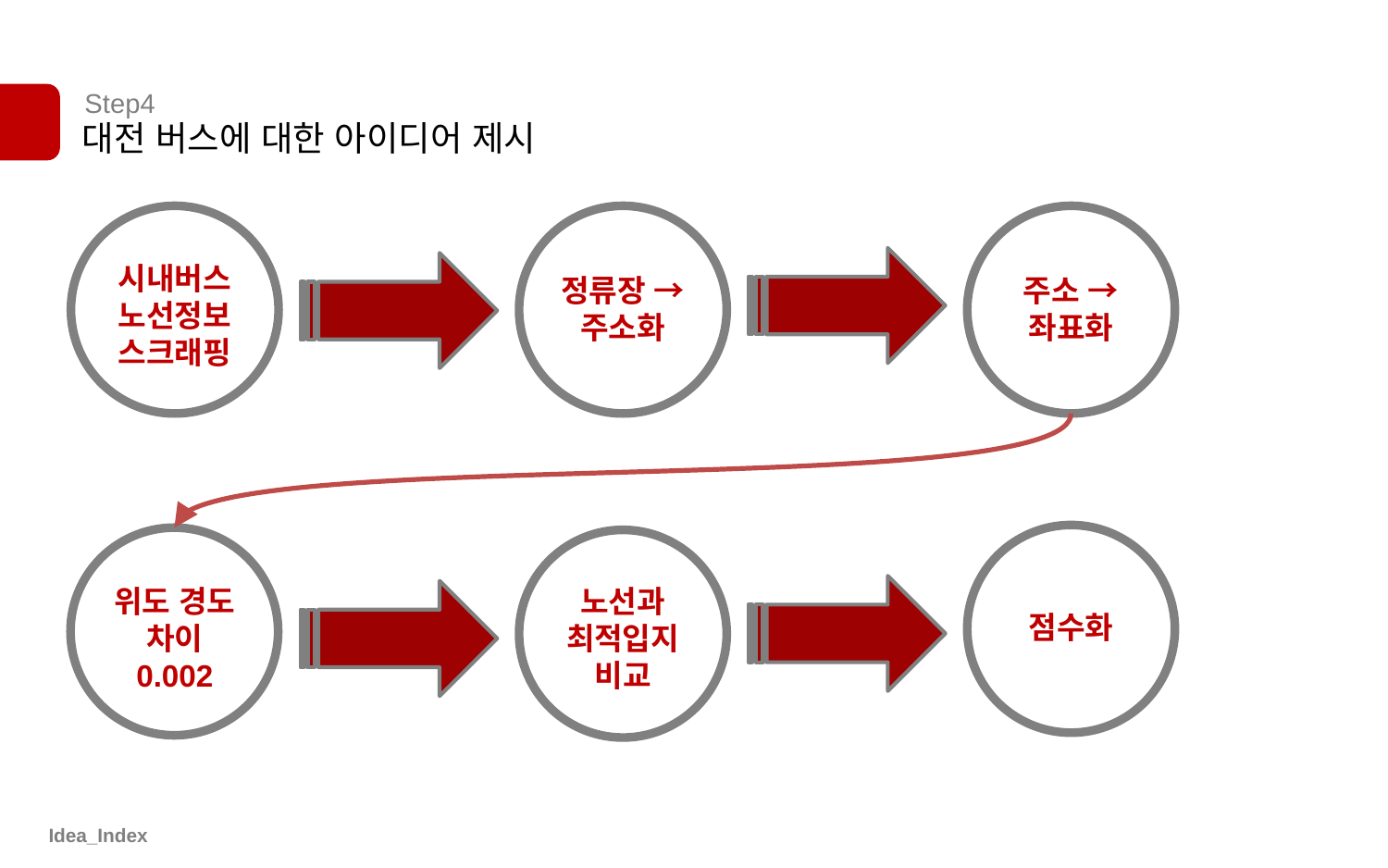

Step4

대전 버스에 대한 아이디어 제시

시내버스
노선정보
스크래핑

정류장 →
주소화
주소 →
좌표화

위도 경도
차이
0.002
노선과
최적입지
비교

점수화

Idea_Index